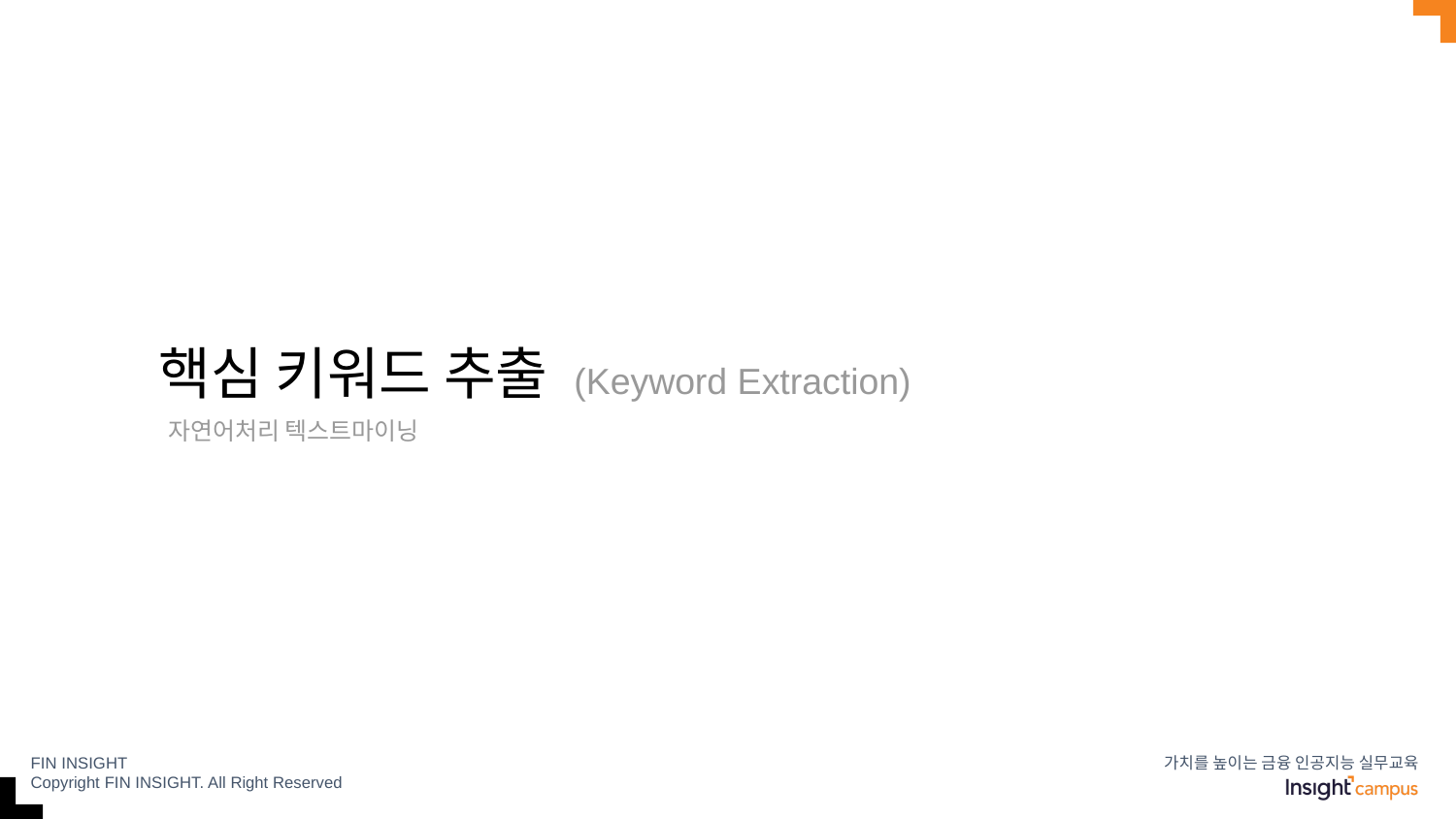

# 핵심 키워드 추출 (Keyword Extraction)
자연어처리 텍스트마이닝